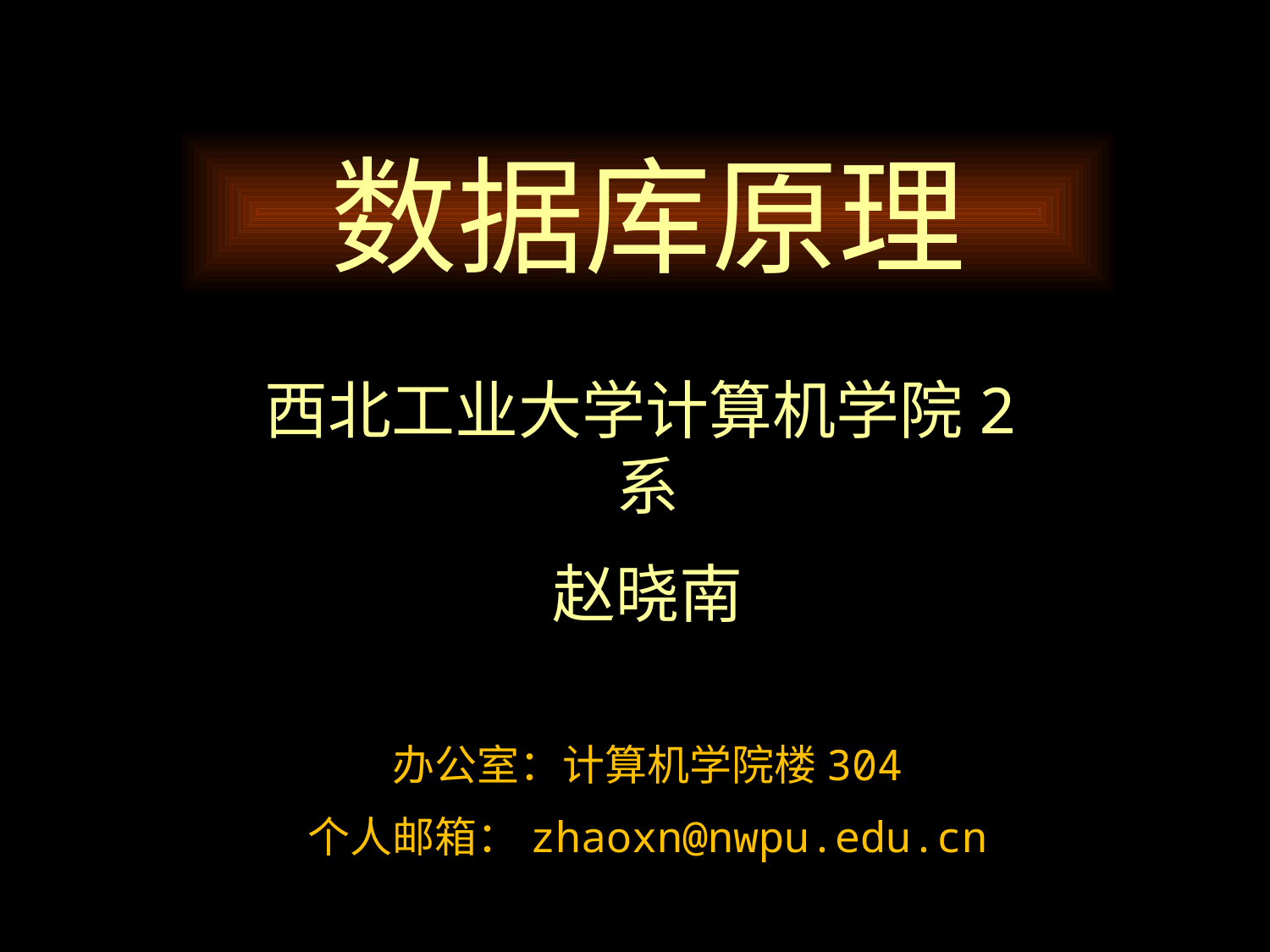

数据库原理
西北工业大学计算机学院2系
赵晓南

办公室：计算机学院楼304
个人邮箱：zhaoxn@nwpu.edu.cn